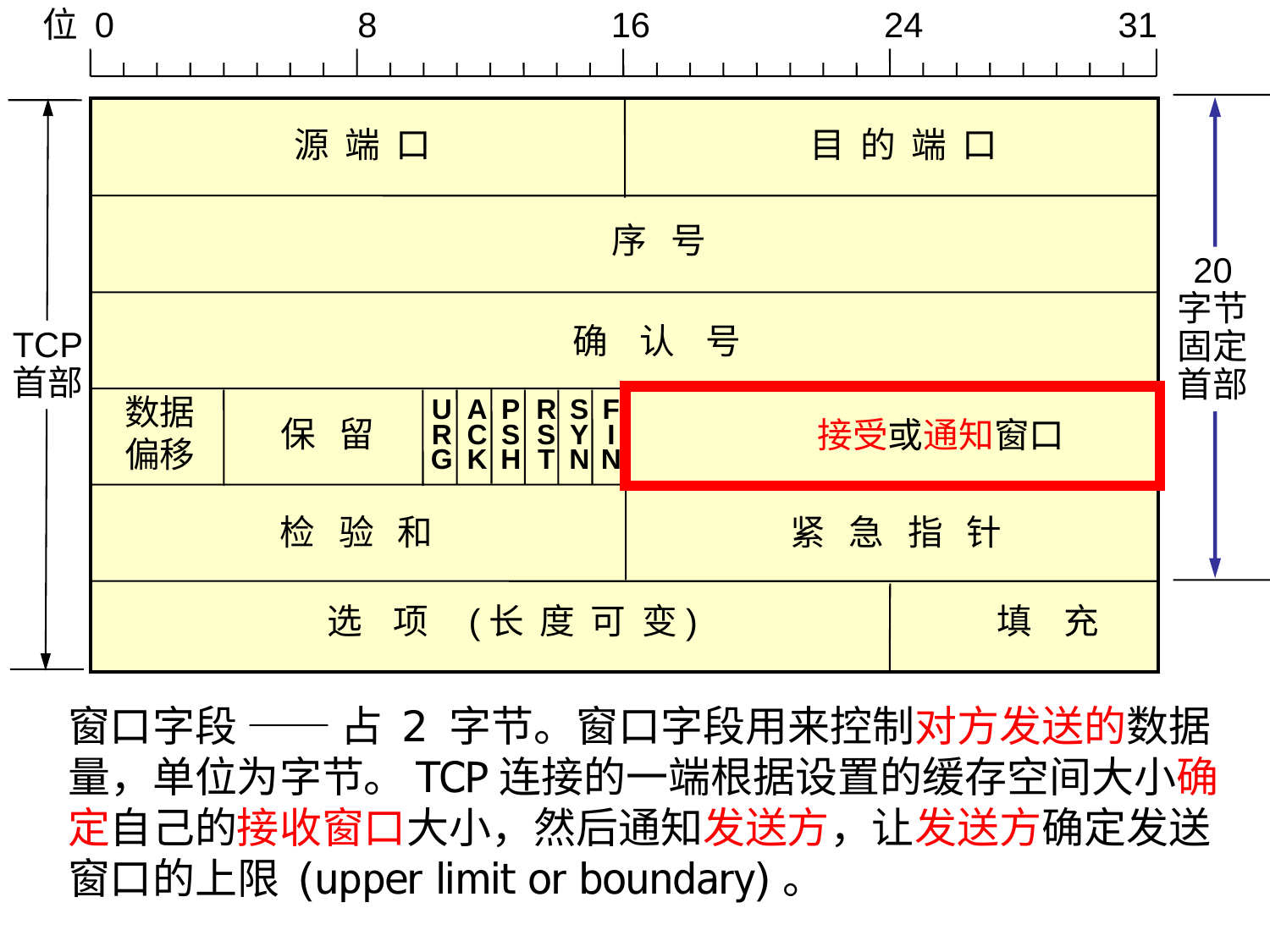

位 0                         8                        16                        24                    31

源  端  口
目  的  端  口

序   号
20
字节
固定
首部

确    认    号
TCP
首部
数据
偏移

U
R
G
A
C
K
P
S
H
R
S
T
S
Y
N
F
I
N
保   留
接受或通知窗口

检   验   和
紧   急   指   针

选    项    (长  度  可  变)
填    充

# 窗口字段 —— 占 2 字节。窗口字段用来控制对方发送的数据量，单位为字节。TCP连接的一端根据设置的缓存空间大小确定自己的接收窗口大小，然后通知发送方，让发送方确定发送窗口的上限 (upper limit or boundary)。